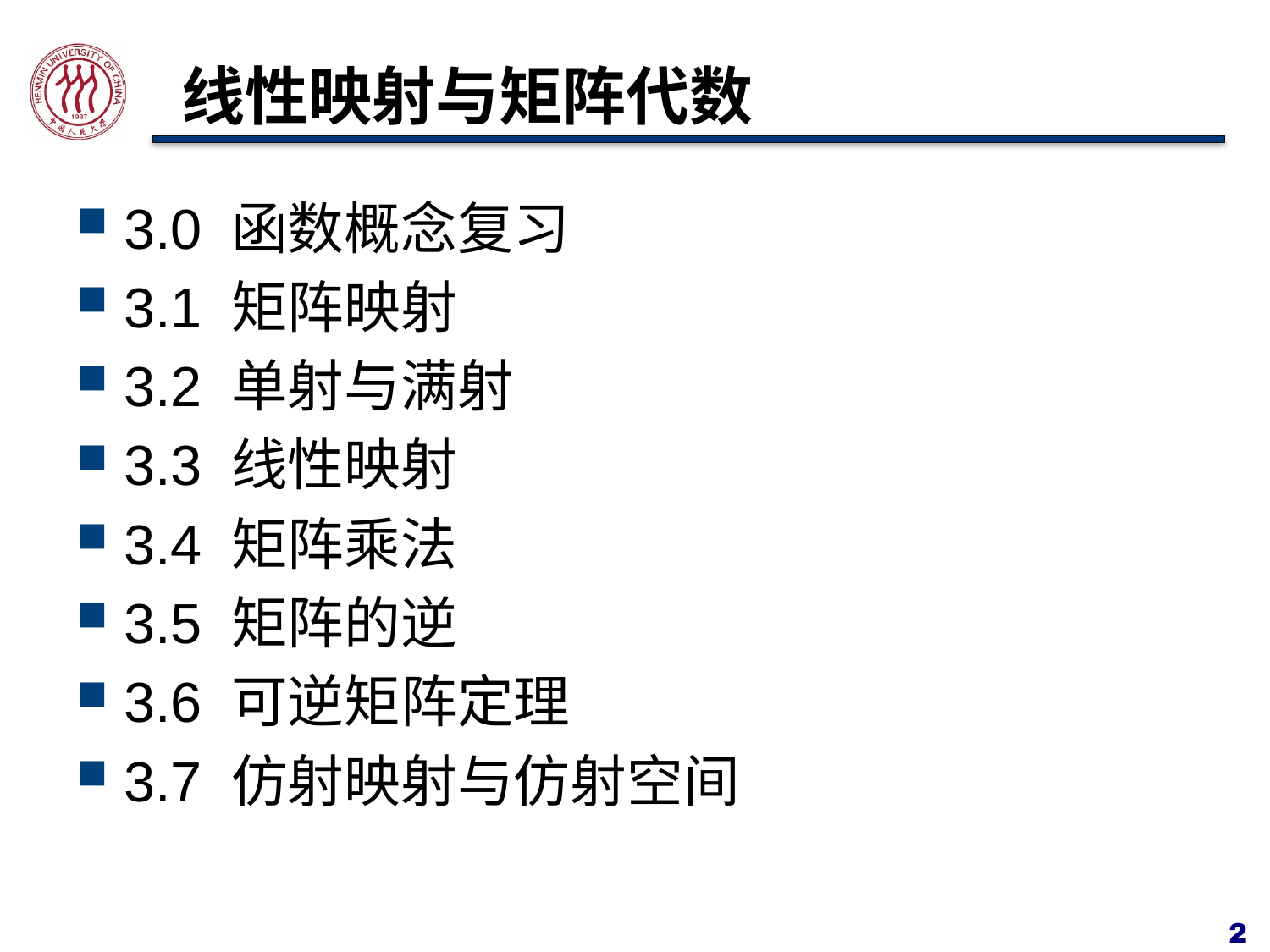

# 线性映射与矩阵代数
3.0 函数概念复习
3.1 矩阵映射
3.2 单射与满射
3.3 线性映射
3.4 矩阵乘法
3.5 矩阵的逆
3.6 可逆矩阵定理
3.7 仿射映射与仿射空间